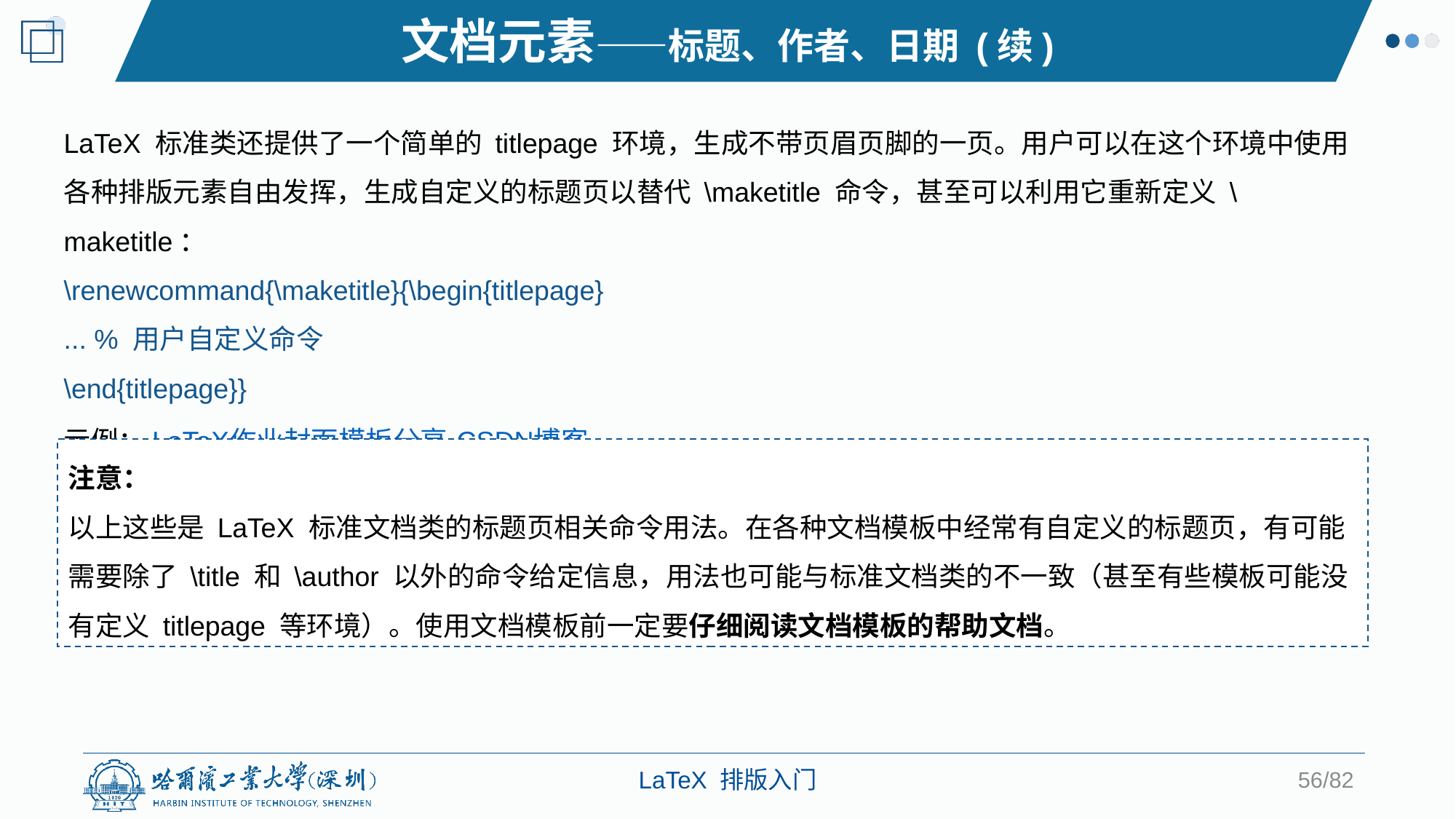

文档元素——标题、作者、日期 (续)
LaTeX 标准类还提供了一个简单的 titlepage 环境，生成不带页眉页脚的一页。用户可以在这个环境中使用各种排版元素自由发挥，生成自定义的标题页以替代 \maketitle 命令，甚至可以利用它重新定义 \maketitle：
\renewcommand{\maketitle}{\begin{titlepage}
... % 用户自定义命令
\end{titlepage}}
示例：LaTeX作业封面模板分享-CSDN博客
注意：
以上这些是 LaTeX 标准文档类的标题页相关命令用法。在各种文档模板中经常有自定义的标题页，有可能需要除了 \title 和 \author 以外的命令给定信息，用法也可能与标准文档类的不一致（甚至有些模板可能没有定义 titlepage 等环境）。使用文档模板前一定要仔细阅读文档模板的帮助文档。
56/82